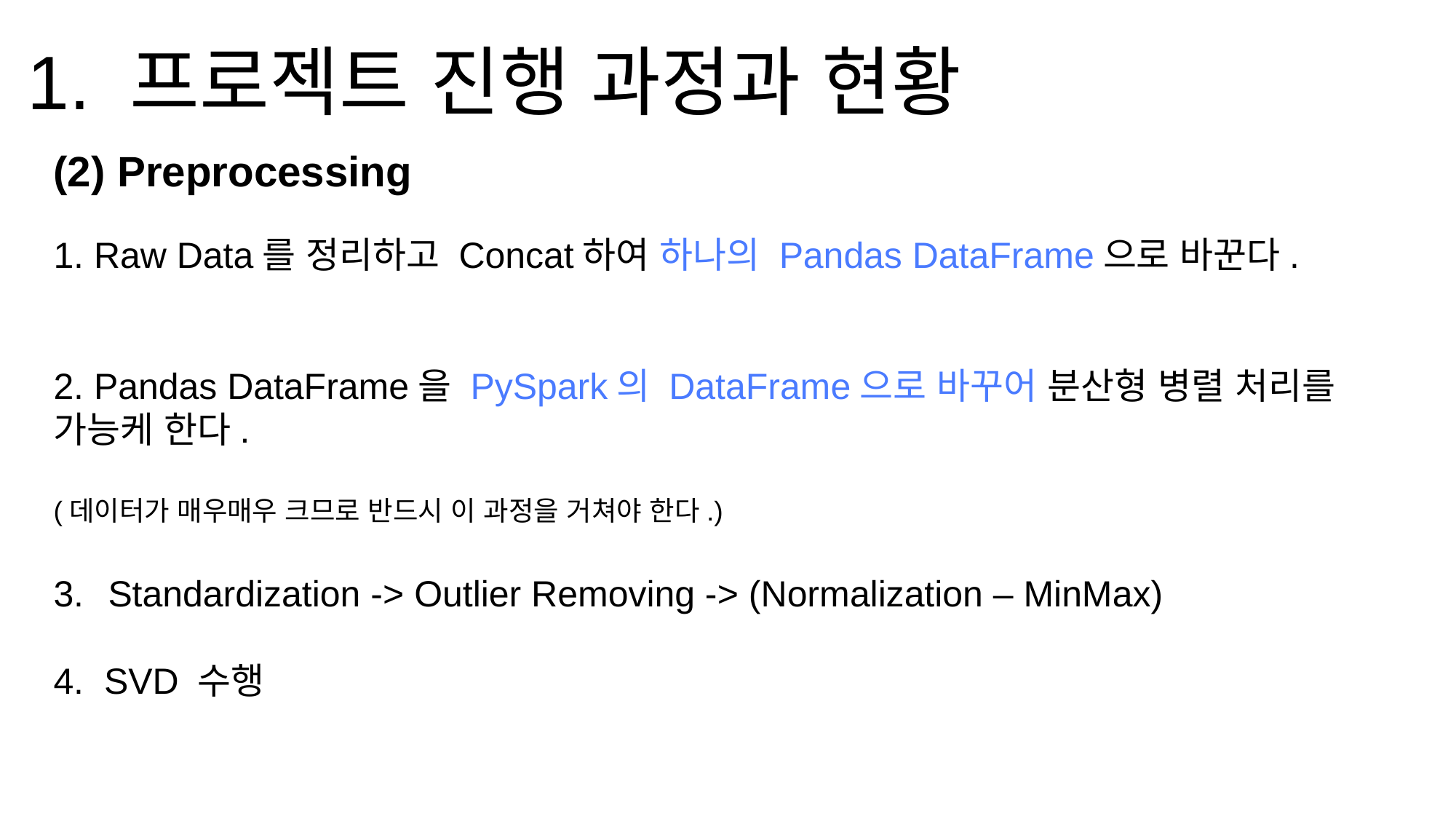

1. 프로젝트 진행 과정과 현황
(2) Preprocessing
1. Raw Data를 정리하고 Concat하여 하나의 Pandas DataFrame으로 바꾼다.

2. Pandas DataFrame을 PySpark의 DataFrame으로 바꾸어 분산형 병렬 처리를 가능케 한다.

(데이터가 매우매우 크므로 반드시 이 과정을 거쳐야 한다.)

Standardization -> Outlier Removing -> (Normalization – MinMax)
4.  SVD 수행